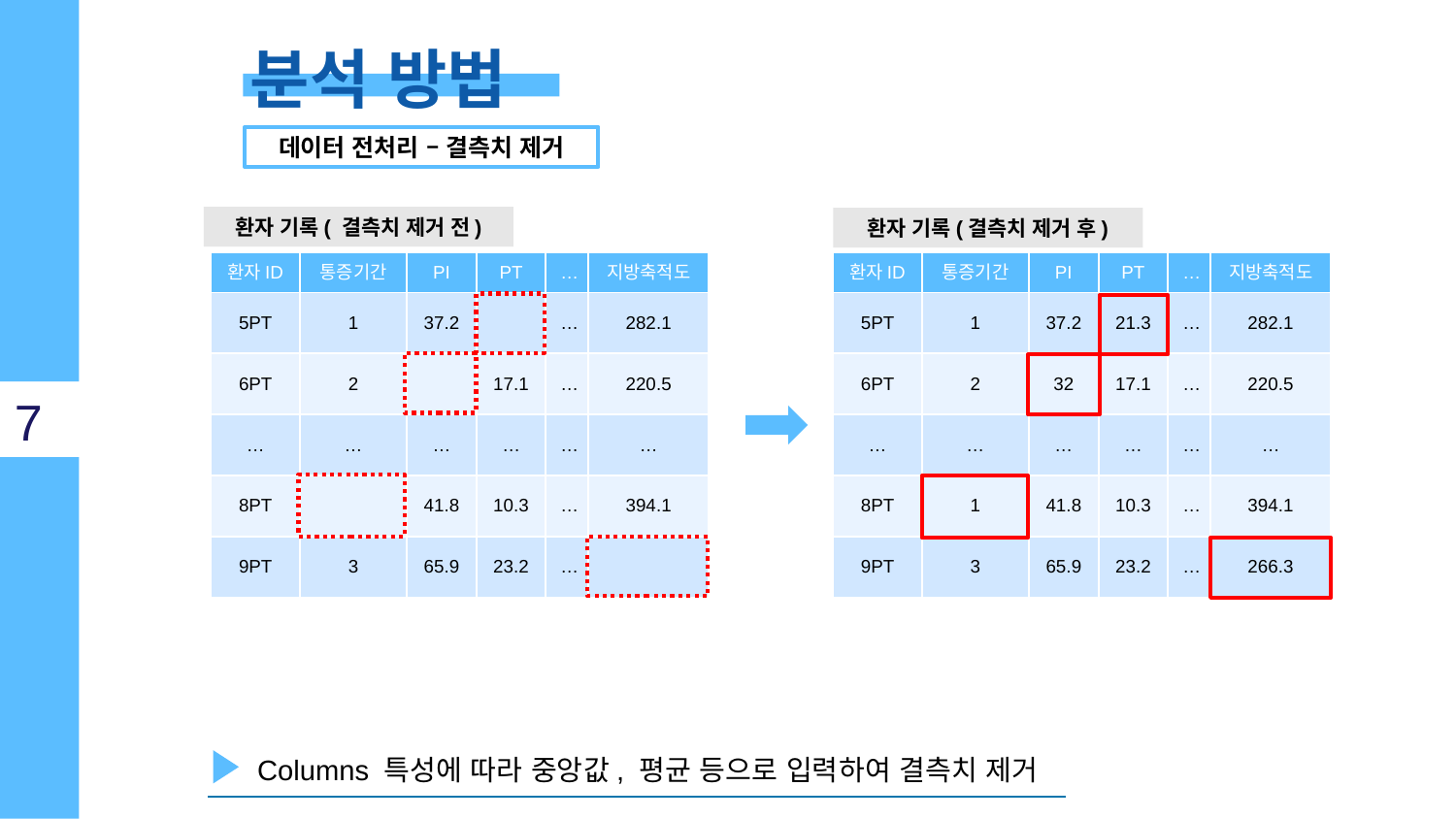

분석 방법

데이터 전처리 – 결측치 제거
환자 기록( 결측치 제거 전)
환자 기록(결측치 제거 후)
| 환자ID | 통증기간 | PI | PT | … | 지방축적도 |
| --- | --- | --- | --- | --- | --- |
| 5PT | 1 | 37.2 |  | … | 282.1 |
| 6PT | 2 |  | 17.1 | … | 220.5 |
| … | … | … | … | … | … |
| 8PT |  | 41.8 | 10.3 | … | 394.1 |
| 9PT | 3 | 65.9 | 23.2 | … |  |
| 환자ID | 통증기간 | PI | PT | … | 지방축적도 |
| --- | --- | --- | --- | --- | --- |
| 5PT | 1 | 37.2 | 21.3 | … | 282.1 |
| 6PT | 2 | 32 | 17.1 | … | 220.5 |
| … | … | … | … | … | … |
| 8PT | 1 | 41.8 | 10.3 | … | 394.1 |
| 9PT | 3 | 65.9 | 23.2 | … | 266.3 |

7

Columns 특성에 따라 중앙값, 평균 등으로 입력하여 결측치 제거